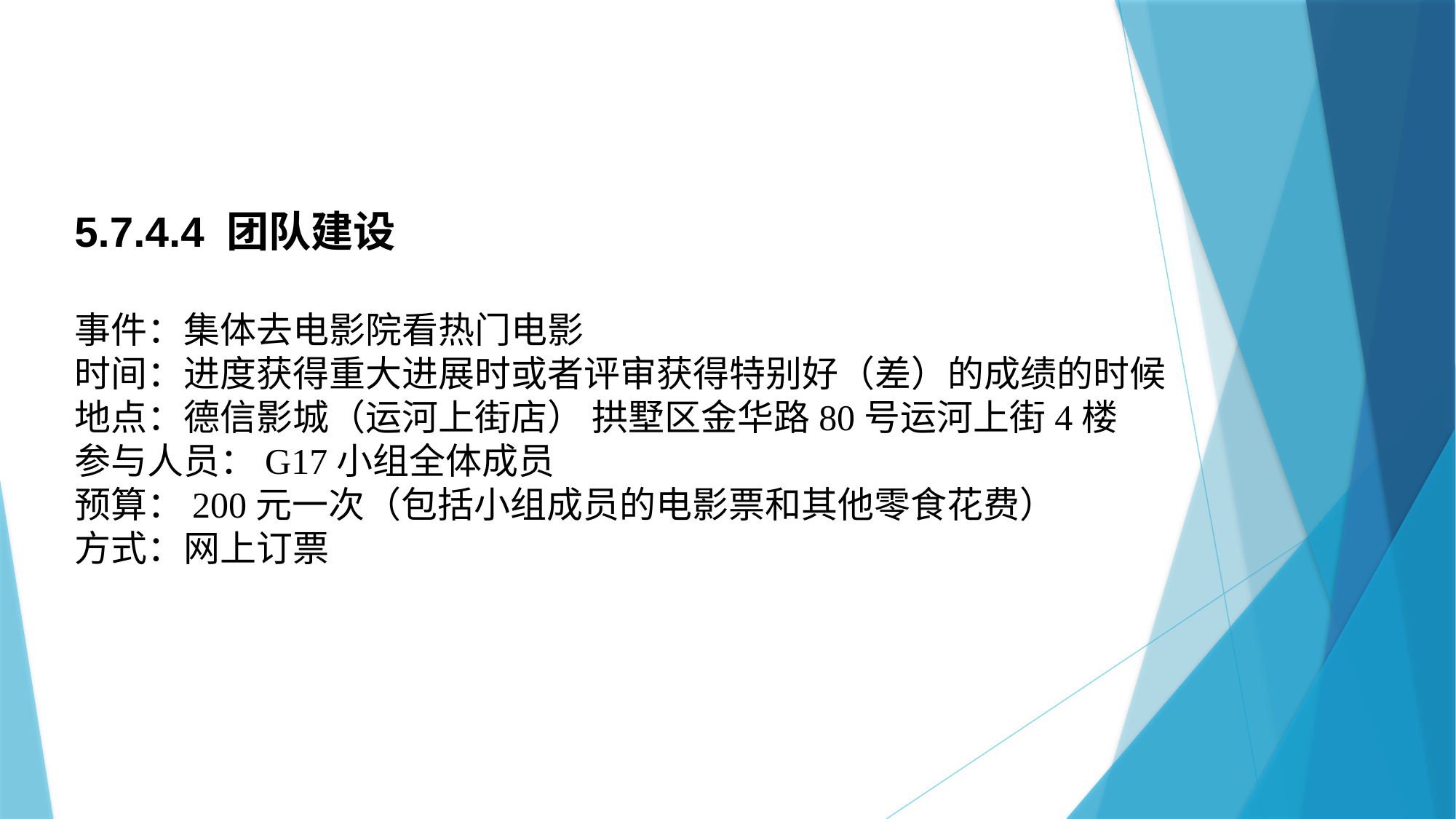

5.7.4.4 团队建设

事件：集体去电影院看热门电影
时间：进度获得重大进展时或者评审获得特别好（差）的成绩的时候
地点：德信影城（运河上街店） 拱墅区金华路80号运河上街4楼
参与人员：G17小组全体成员
预算：200元一次（包括小组成员的电影票和其他零食花费）
方式：网上订票